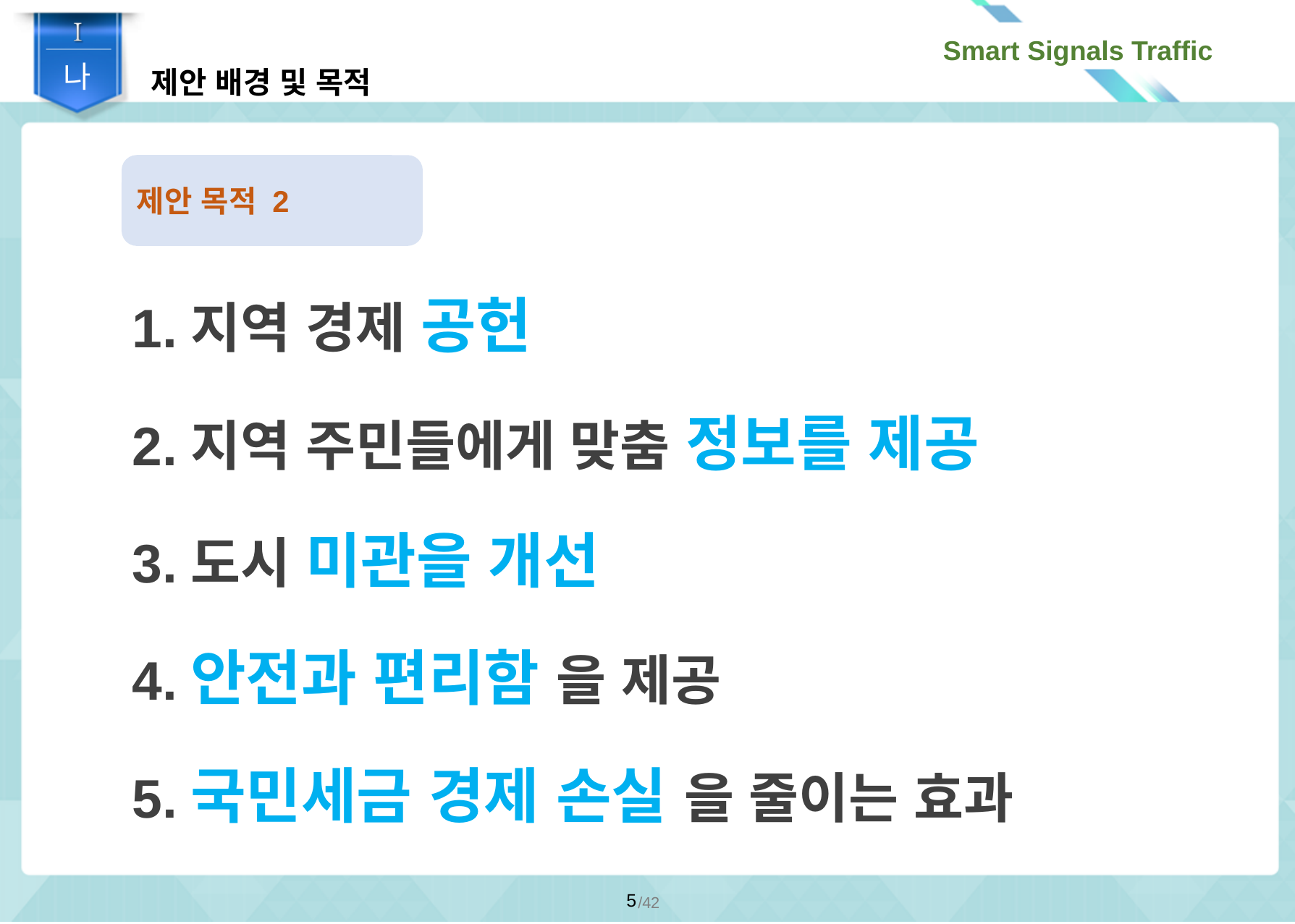

제안 배경 및 목적
나
제안 목적 2
1.지역 경제 공헌
2.지역 주민들에게 맞춤 정보를 제공
3.도시 미관을 개선
4.안전과 편리함 을 제공
5.국민세금 경제 손실 을 줄이는 효과